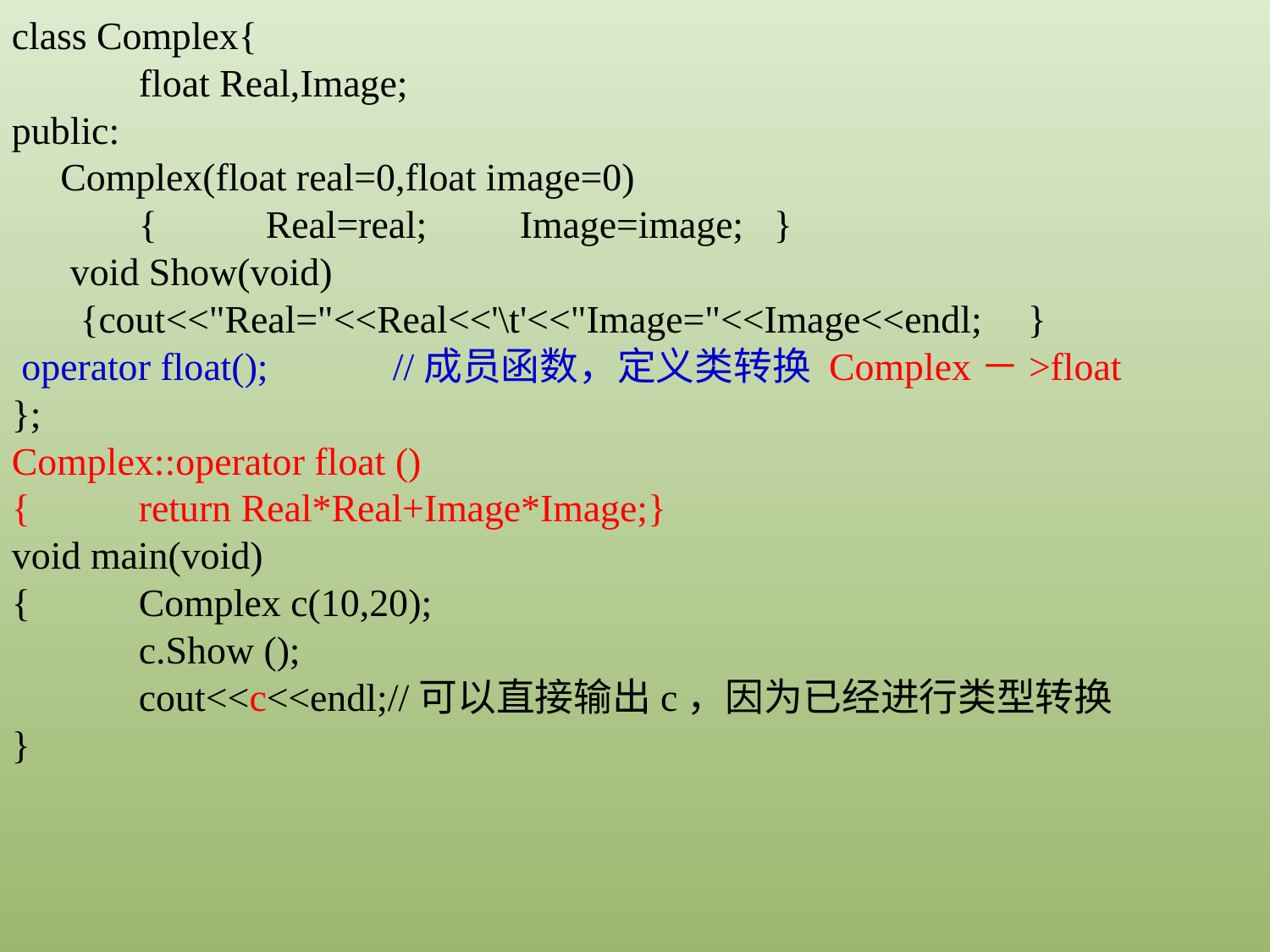

class Complex{
	float Real,Image;
public:
     Complex(float real=0,float image=0)
	{	Real=real;	Image=image;	}
      void Show(void)
       {cout<<"Real="<<Real<<'\t'<<"Image="<<Image<<endl;	}
 operator float();	//成员函数，定义类转换 Complex－>float
};
Complex::operator float ()
{	return Real*Real+Image*Image;}
void main(void)
{	Complex c(10,20);
	c.Show ();
	cout<<c<<endl;//可以直接输出c，因为已经进行类型转换
}
871